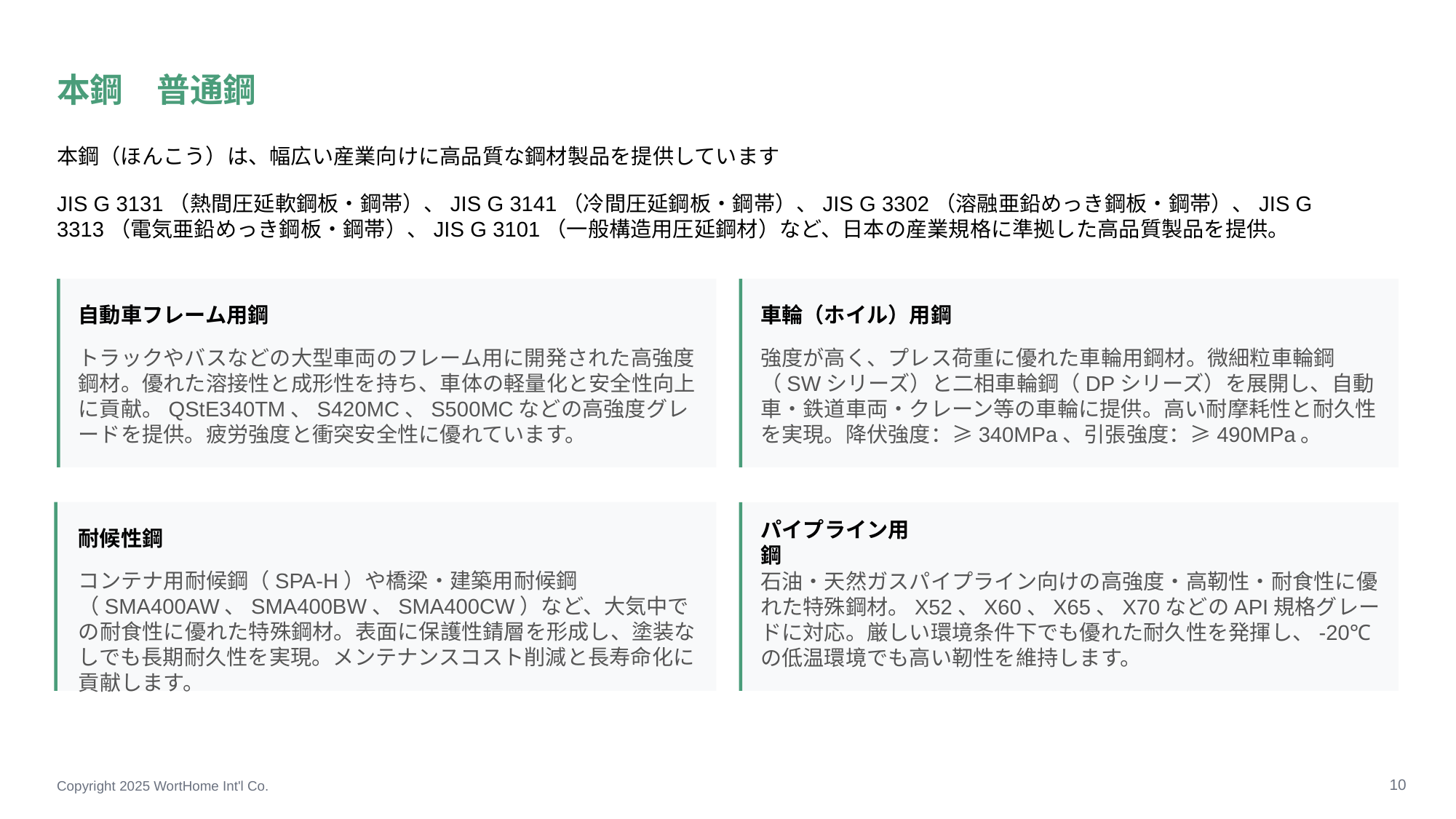

本鋼　普通鋼
本鋼（ほんこう）は、幅広い産業向けに高品質な鋼材製品を提供しています
JIS G 3131（熱間圧延軟鋼板・鋼帯）、JIS G 3141（冷間圧延鋼板・鋼帯）、JIS G 3302（溶融亜鉛めっき鋼板・鋼帯）、JIS G 3313（電気亜鉛めっき鋼板・鋼帯）、JIS G 3101（一般構造用圧延鋼材）など、日本の産業規格に準拠した高品質製品を提供。

自動車フレーム用鋼
車輪（ホイル）用鋼
トラックやバスなどの大型車両のフレーム用に開発された高強度鋼材。優れた溶接性と成形性を持ち、車体の軽量化と安全性向上に貢献。QStE340TM、S420MC、S500MCなどの高強度グレードを提供。疲労強度と衝突安全性に優れています。
強度が高く、プレス荷重に優れた車輪用鋼材。微細粒車輪鋼（SWシリーズ）と二相車輪鋼（DPシリーズ）を展開し、自動車・鉄道車両・クレーン等の車輪に提供。高い耐摩耗性と耐久性を実現。降伏強度：≥340MPa、引張強度：≥490MPa。

耐候性鋼
パイプライン用鋼
コンテナ用耐候鋼（SPA-H）や橋梁・建築用耐候鋼（SMA400AW、SMA400BW、SMA400CW）など、大気中での耐食性に優れた特殊鋼材。表面に保護性錆層を形成し、塗装なしでも長期耐久性を実現。メンテナンスコスト削減と長寿命化に貢献します。
石油・天然ガスパイプライン向けの高強度・高靭性・耐食性に優れた特殊鋼材。X52、X60、X65、X70などのAPI規格グレードに対応。厳しい環境条件下でも優れた耐久性を発揮し、-20℃の低温環境でも高い靭性を維持します。
10
Copyright 2025 WortHome Int'l Co.